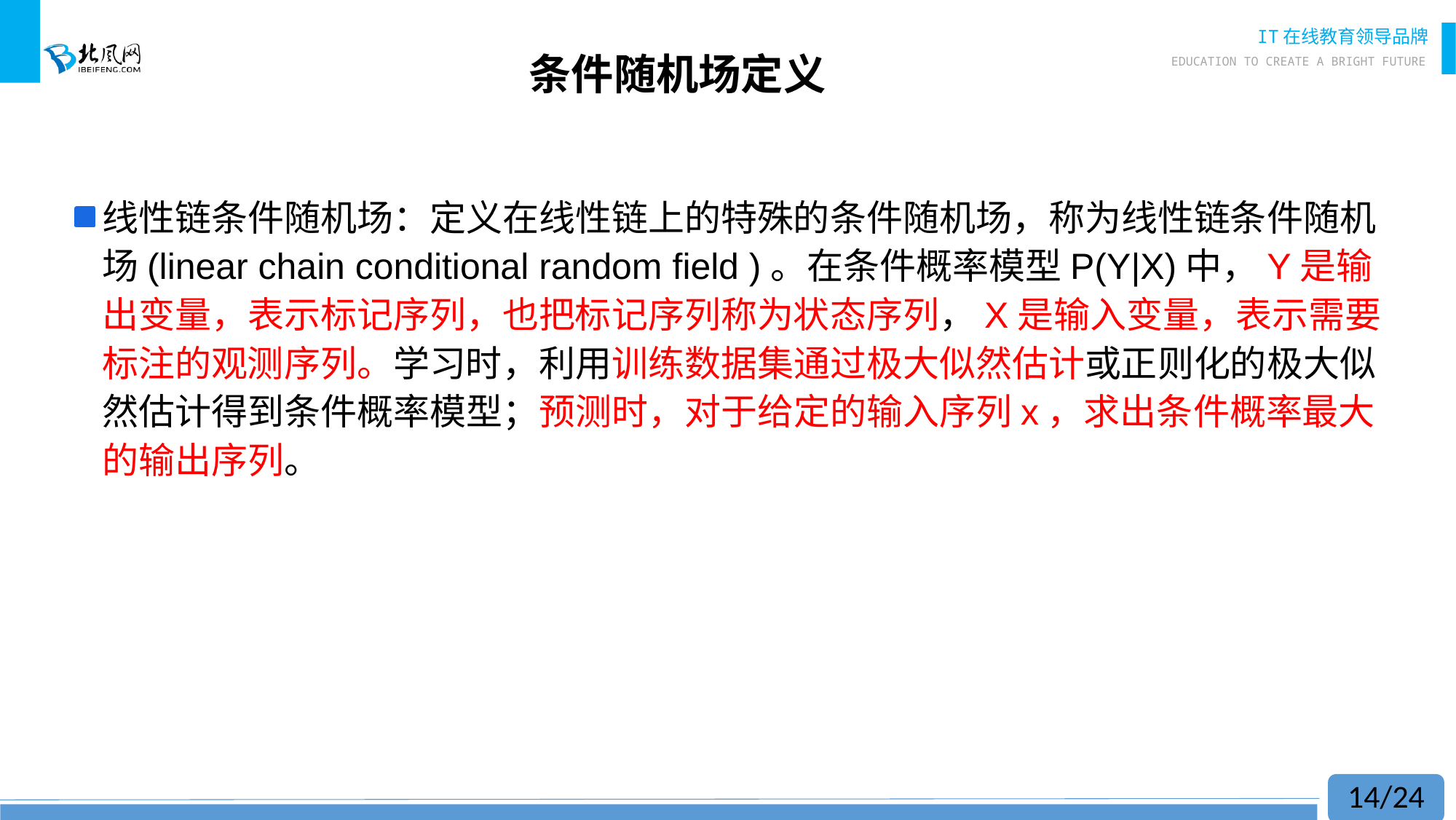

# 条件随机场定义
线性链条件随机场：定义在线性链上的特殊的条件随机场，称为线性链条件随机场(linear chain conditional random field )。在条件概率模型P(Y|X)中，Y是输出变量，表示标记序列，也把标记序列称为状态序列，X是输入变量，表示需要标注的观测序列。学习时，利用训练数据集通过极大似然估计或正则化的极大似然估计得到条件概率模型；预测时，对于给定的输入序列x，求出条件概率最大的输出序列。